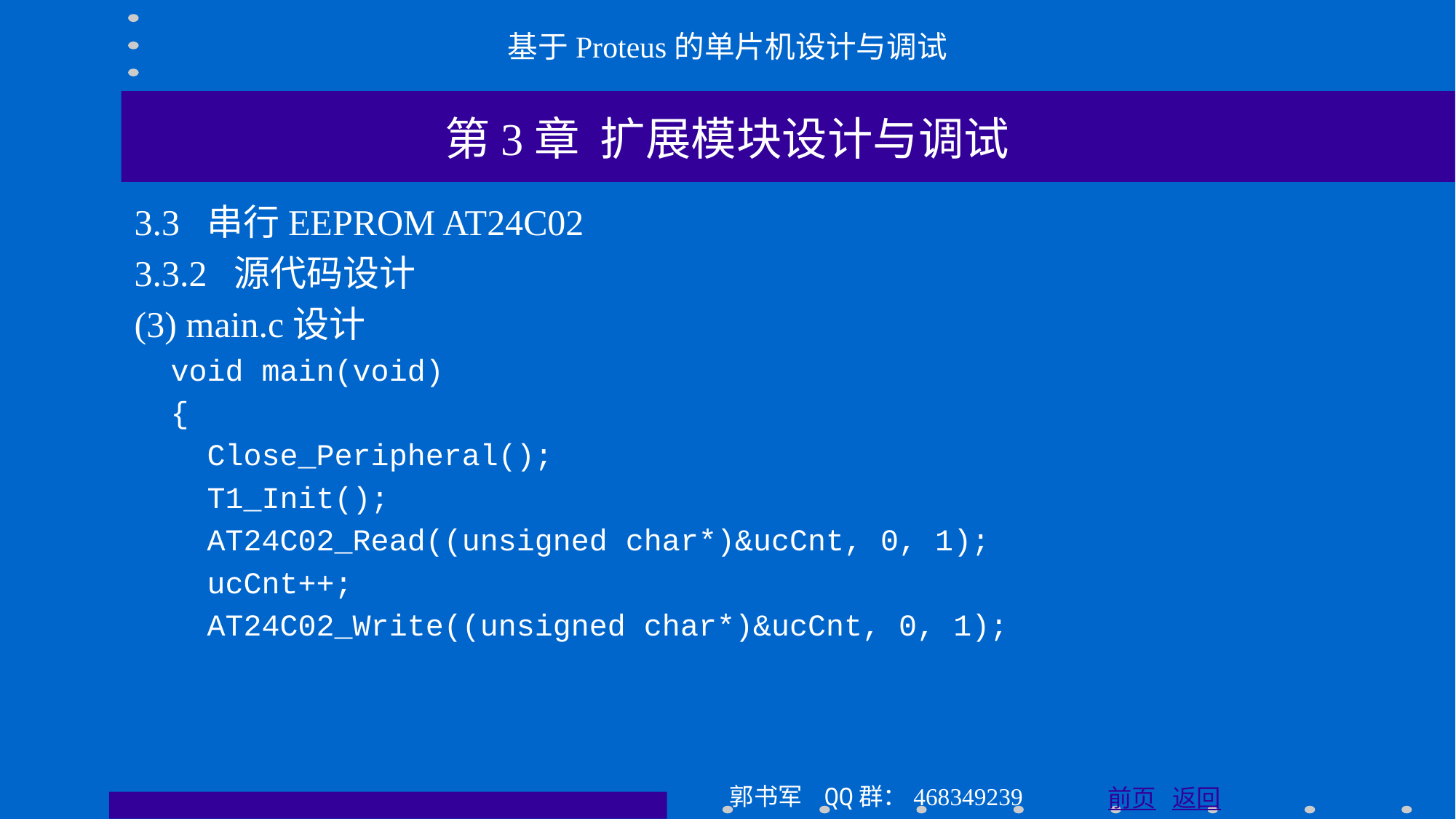

基于Proteus的单片机设计与调试
第3章  扩展模块设计与调试
3.3  串行EEPROM AT24C02
3.3.2  源代码设计
(3) main.c设计
  void main(void)
  {
    Close_Peripheral();
    T1_Init();
    AT24C02_Read((unsigned char*)&ucCnt, 0, 1);
    ucCnt++;
    AT24C02_Write((unsigned char*)&ucCnt, 0, 1);

郭书军   QQ群：468349239
前页   返回